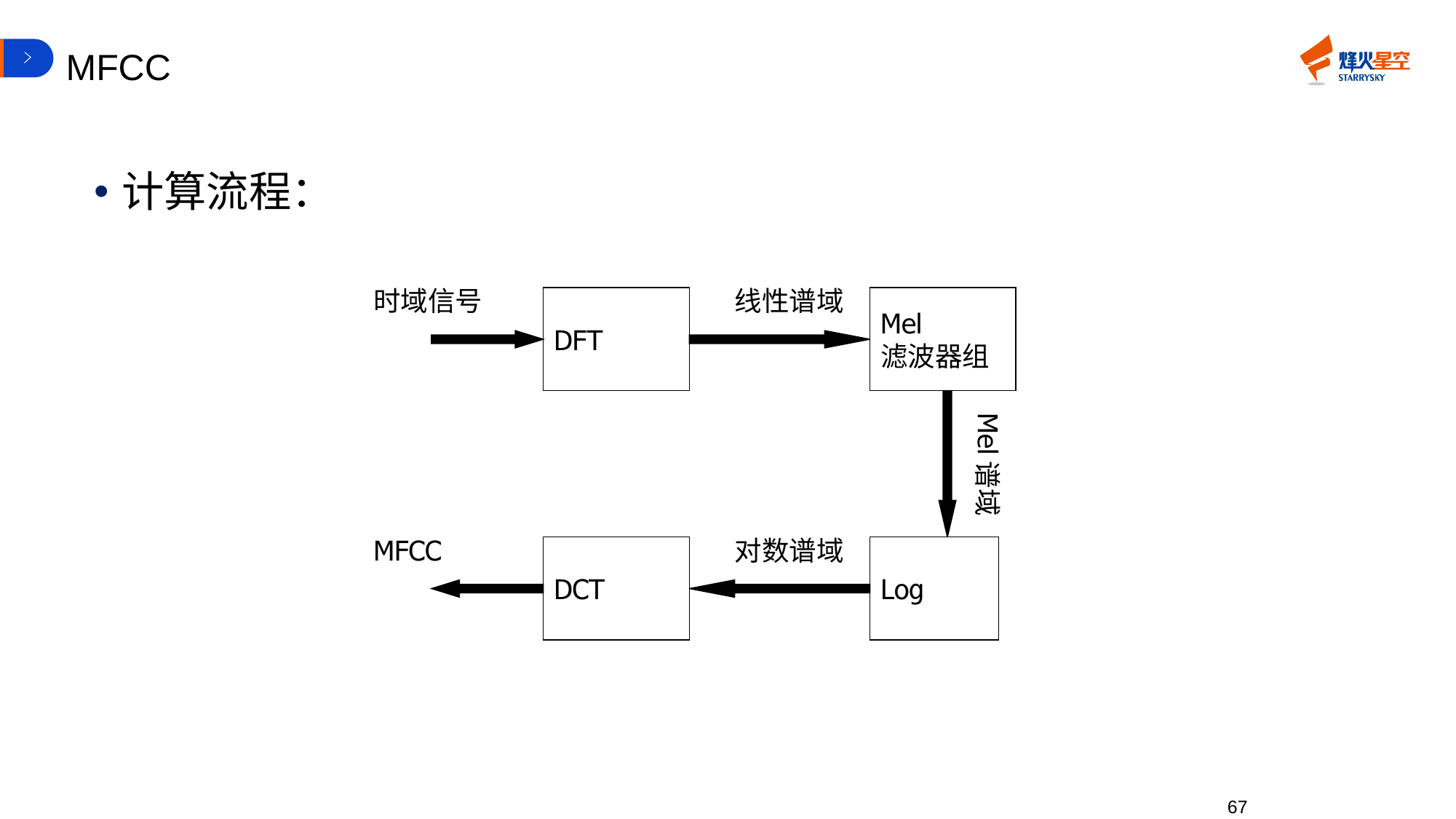

# MFCC
计算流程：
时域信号
线性谱域
DFT
Mel
滤波器组

Mel谱域
MFCC
对数谱域
DCT
Log

67